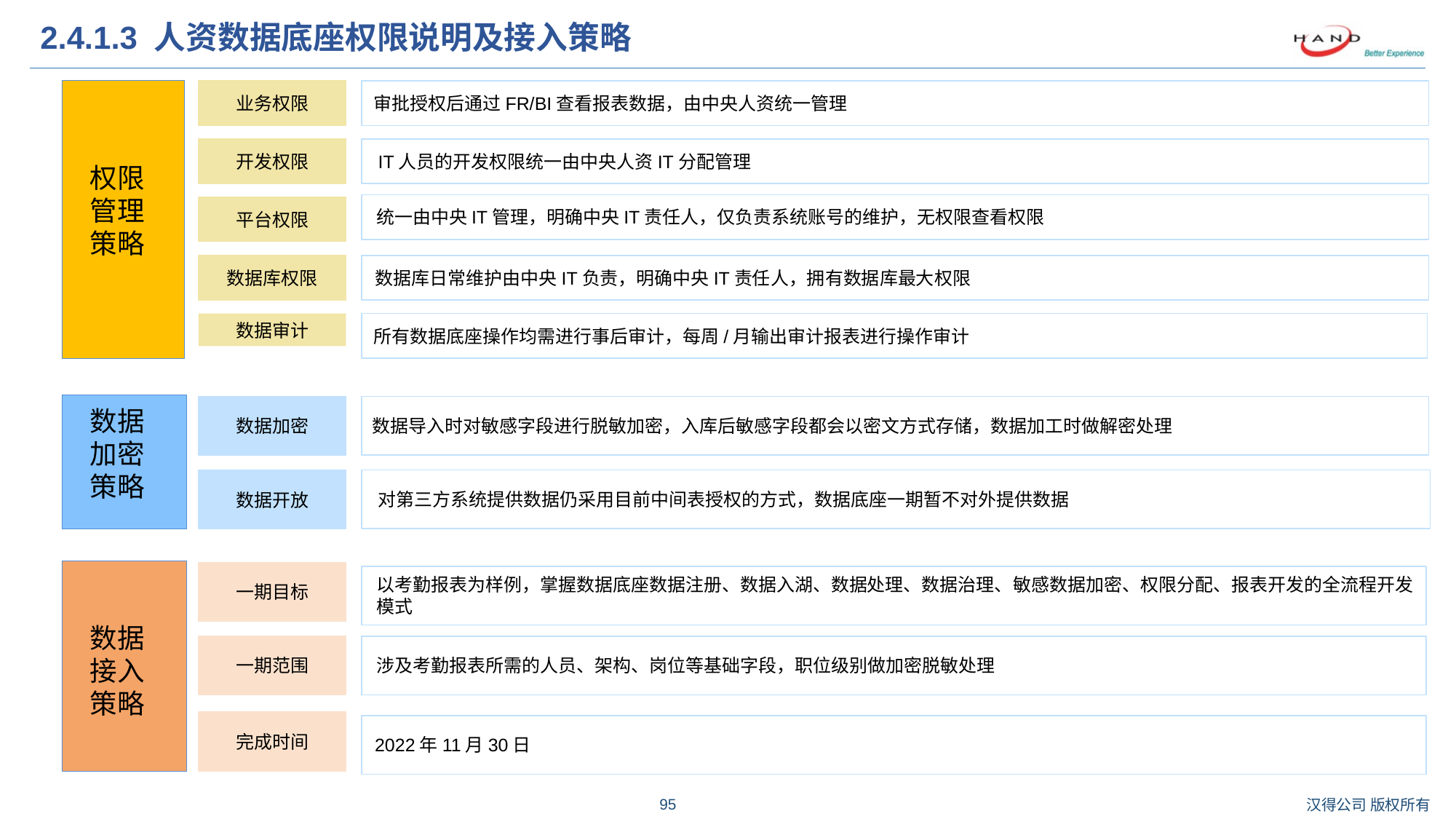

# 2.4.1.3 人资数据底座权限说明及接入策略

业务权限
审批授权后通过FR/BI查看报表数据，由中央人资统一管理

开发权限
IT人员的开发权限统一由中央人资IT分配管理
权限管理策略

平台权限
统一由中央IT管理，明确中央IT责任人，仅负责系统账号的维护，无权限查看权限

数据库权限
数据库日常维护由中央IT负责，明确中央IT责任人，拥有数据库最大权限
数据审计

所有数据底座操作均需进行事后审计，每周/月输出审计报表进行操作审计

数据加密
数据加密策略
数据导入时对敏感字段进行脱敏加密，入库后敏感字段都会以密文方式存储，数据加工时做解密处理

数据开放
对第三方系统提供数据仍采用目前中间表授权的方式，数据底座一期暂不对外提供数据

一期目标

以考勤报表为样例，掌握数据底座数据注册、数据入湖、数据处理、数据治理、敏感数据加密、权限分配、报表开发的全流程开发模式
数据接入策略
一期范围

涉及考勤报表所需的人员、架构、岗位等基础字段，职位级别做加密脱敏处理
完成时间

2022年11月30日